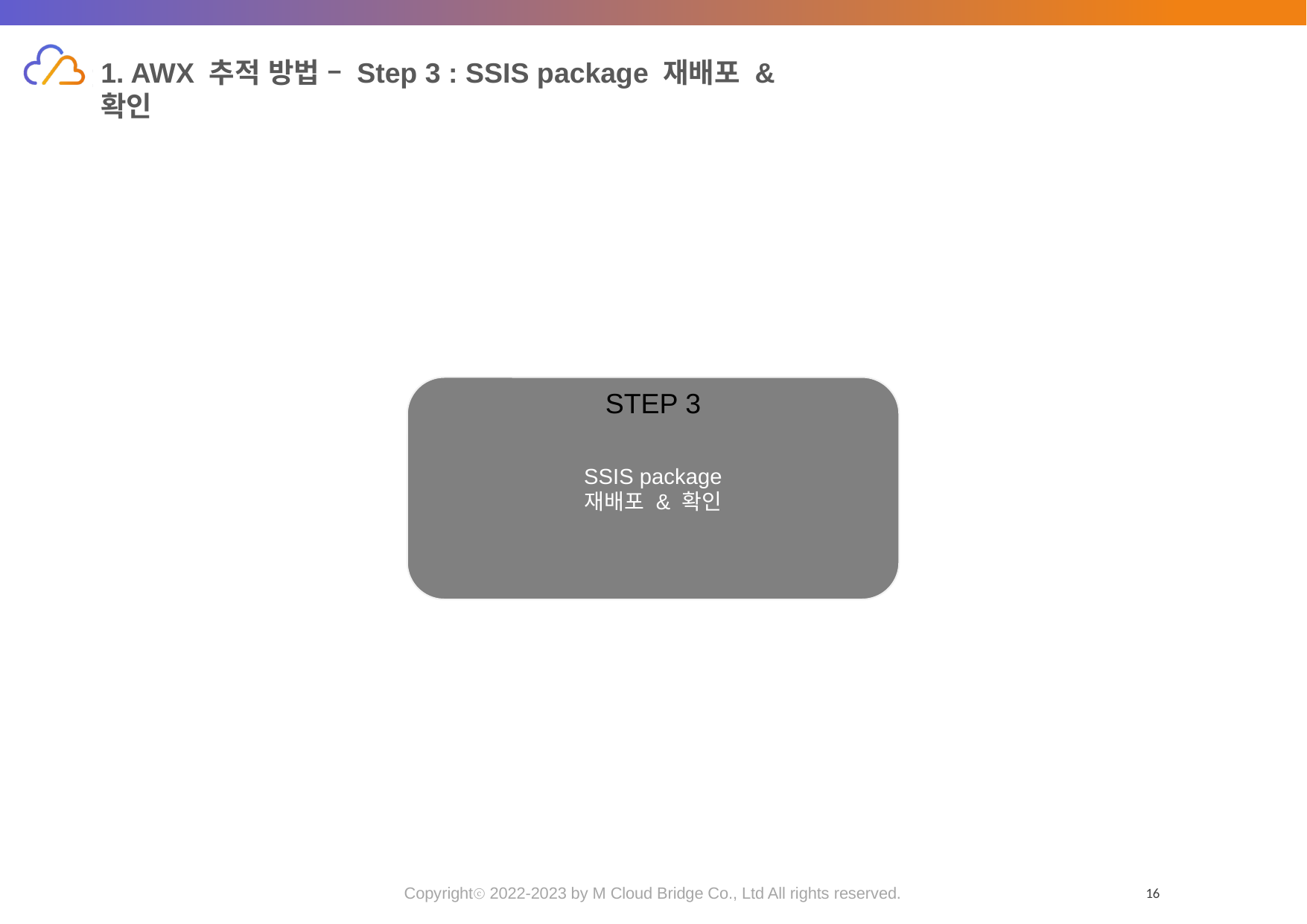

# 1. AWX 추적 방법 – Step 3 : SSIS package 재배포 & 확인
STEP 3
SSIS package
재배포 & 확인